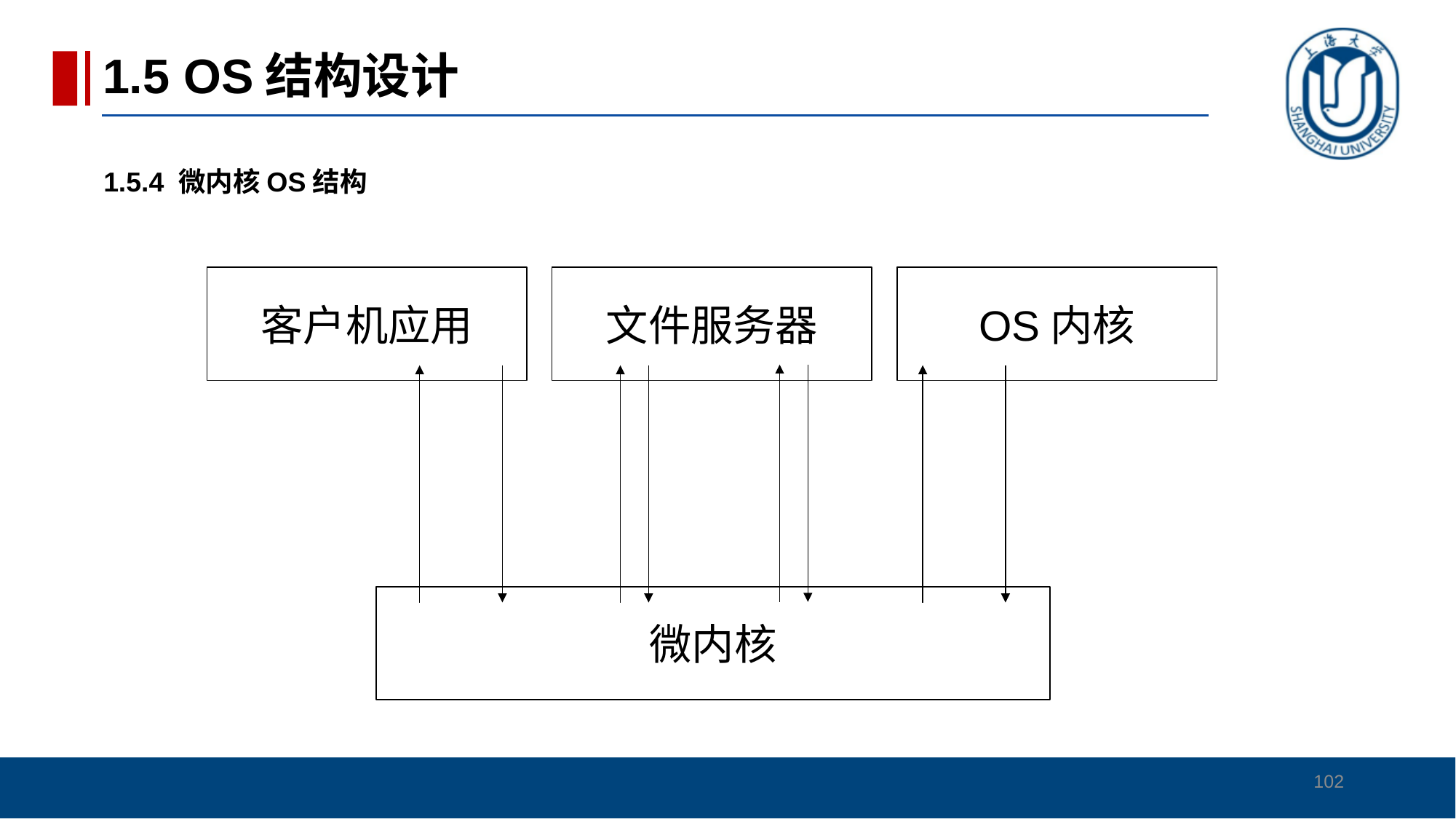

1.5 OS结构设计
1.5.4 微内核OS结构
文件服务器
客户机应用
OS内核
微内核
102